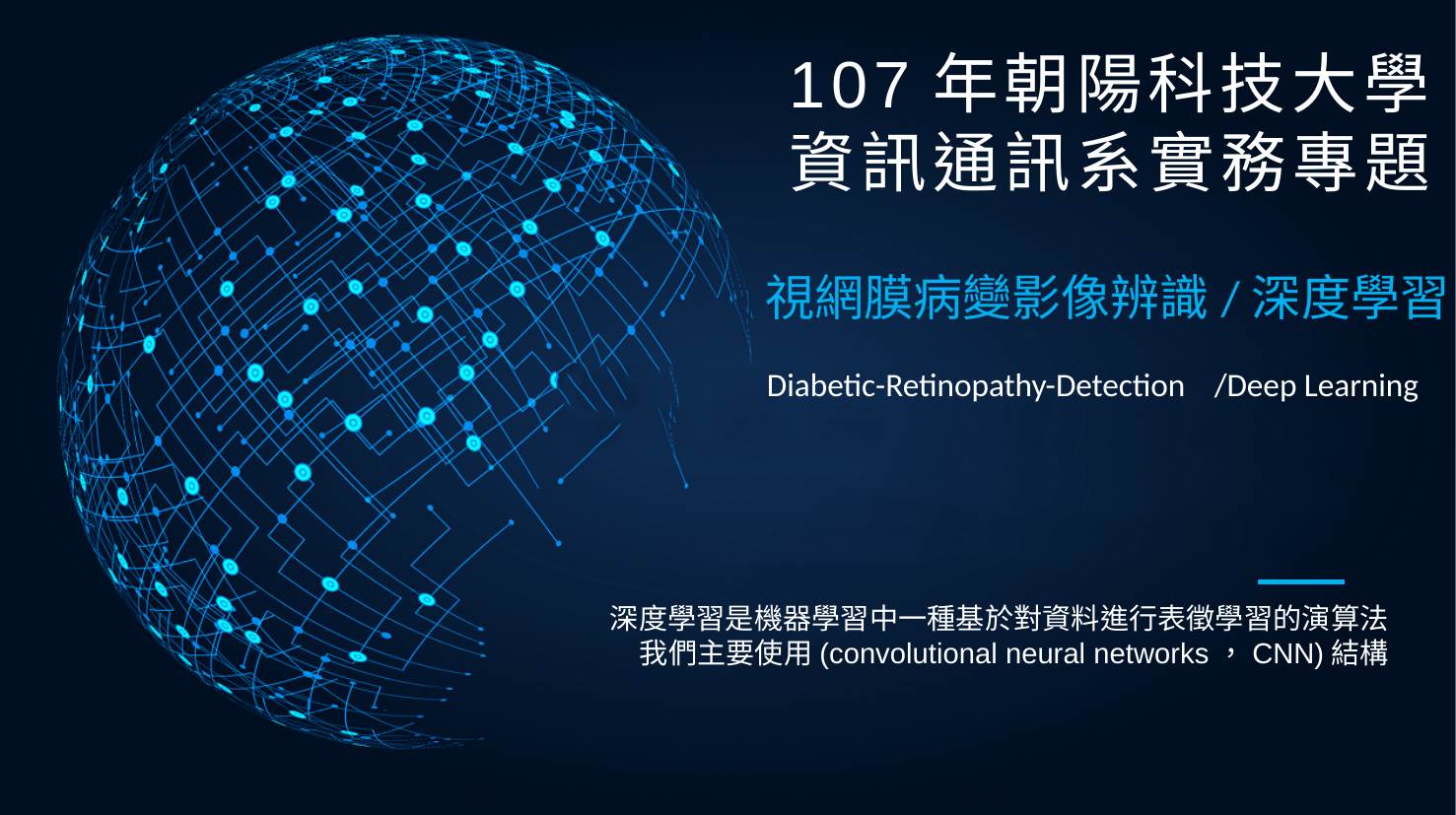

107年朝陽科技大學
資訊通訊系實務專題
視網膜病變影像辨識/深度學習
Diabetic-Retinopathy-Detection    /Deep Learning
深度學習是機器學習中一種基於對資料進行表徵學習的演算法
我們主要使用(convolutional neural networks，CNN)結構